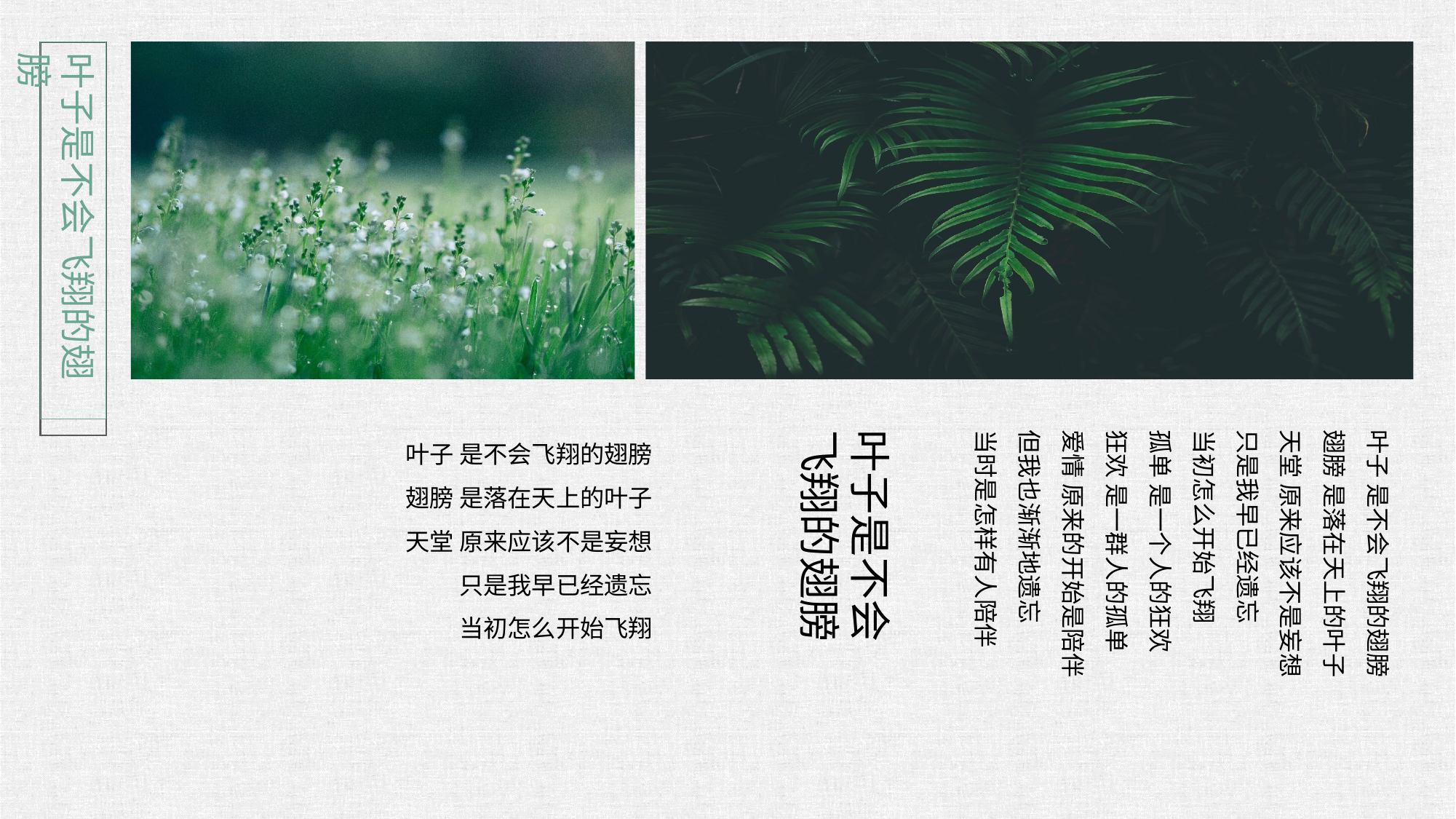

叶子是不会飞翔的翅膀

叶子 是不会飞翔的翅膀
　　翅膀 是落在天上的叶子
　　天堂 原来应该不是妄想
　　只是我早已经遗忘
　　当初怎么开始飞翔

叶子是不会飞翔的翅膀
叶子 是不会飞翔的翅膀
翅膀 是落在天上的叶子
天堂 原来应该不是妄想
只是我早已经遗忘
当初怎么开始飞翔
孤单 是一个人的狂欢
狂欢 是一群人的孤单
爱情 原来的开始是陪伴
但我也渐渐地遗忘
当时是怎样有人陪伴